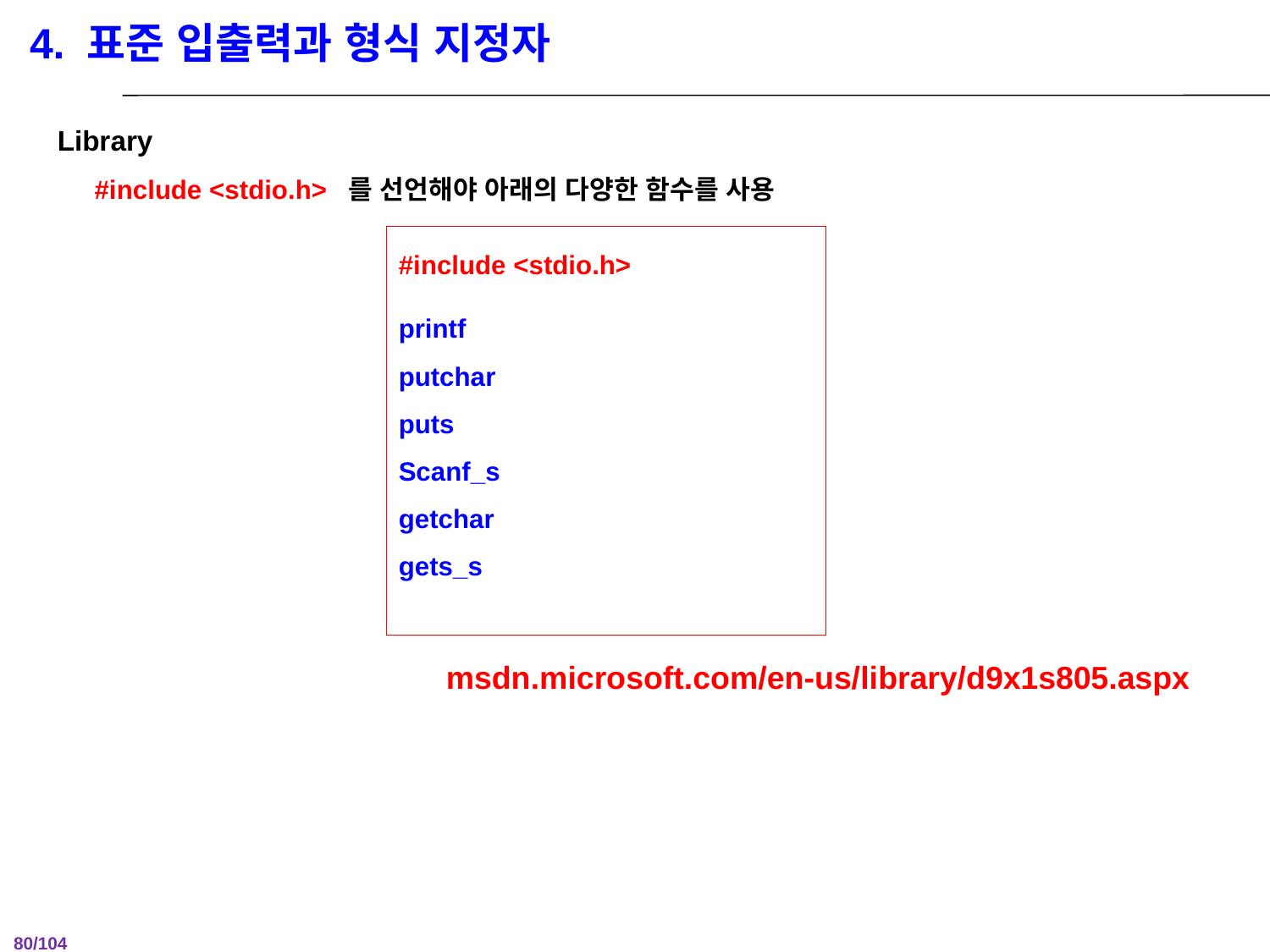

4. 표준 입출력과 형식 지정자
Library
     #include <stdio.h>  를 선언해야 아래의 다양한 함수를 사용
#include <stdio.h>

printf
putchar
puts
Scanf_s
getchar
gets_s

msdn.microsoft.com/en-us/library/d9x1s805.aspx